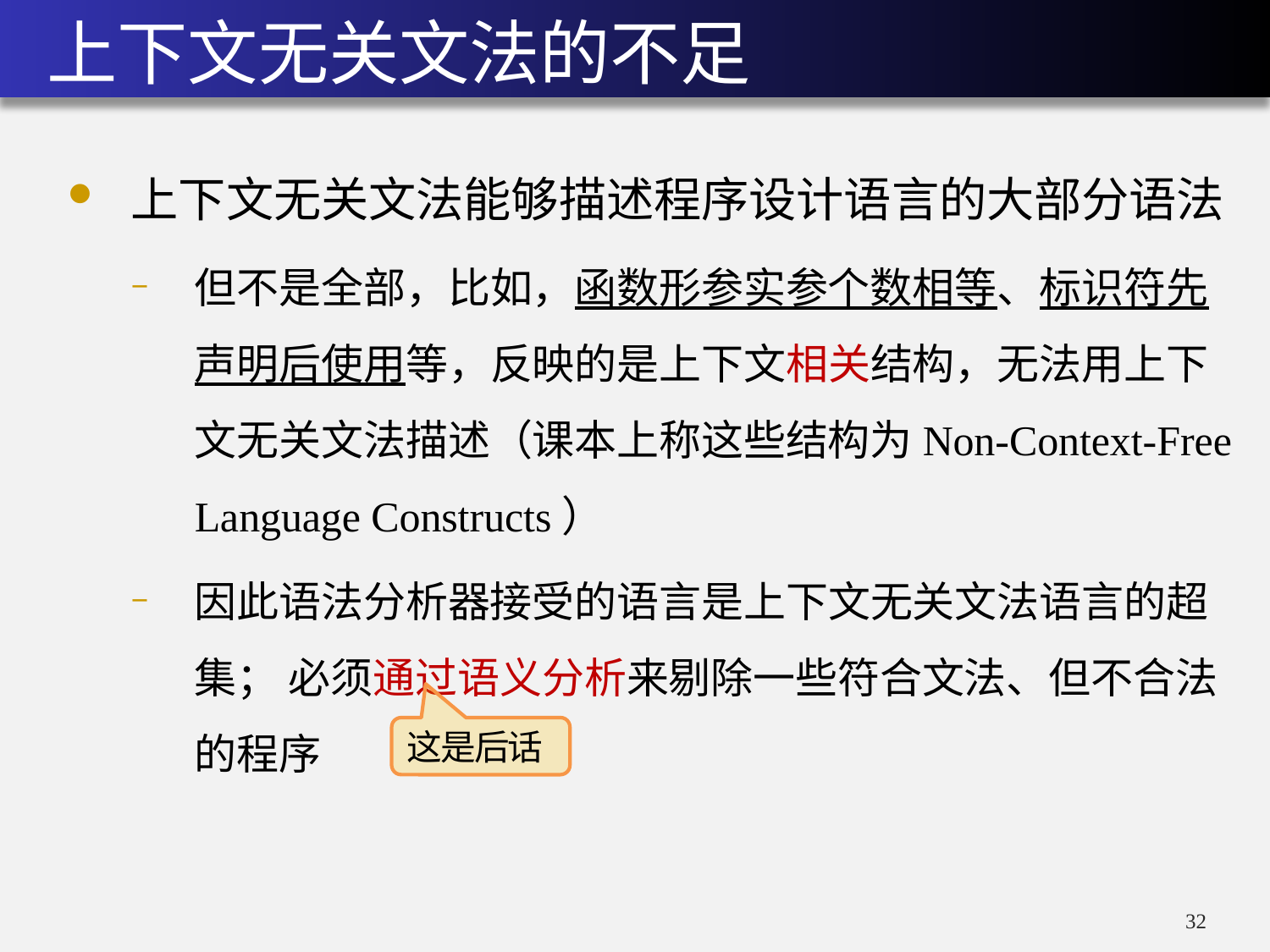

# 上下文无关文法的不足
上下文无关文法能够描述程序设计语言的大部分语法
但不是全部，比如，函数形参实参个数相等、标识符先声明后使用等，反映的是上下文相关结构，无法用上下文无关文法描述（课本上称这些结构为Non-Context-Free Language Constructs）
因此语法分析器接受的语言是上下文无关文法语言的超集； 必须通过语义分析来剔除一些符合文法、但不合法的程序
这是后话
32